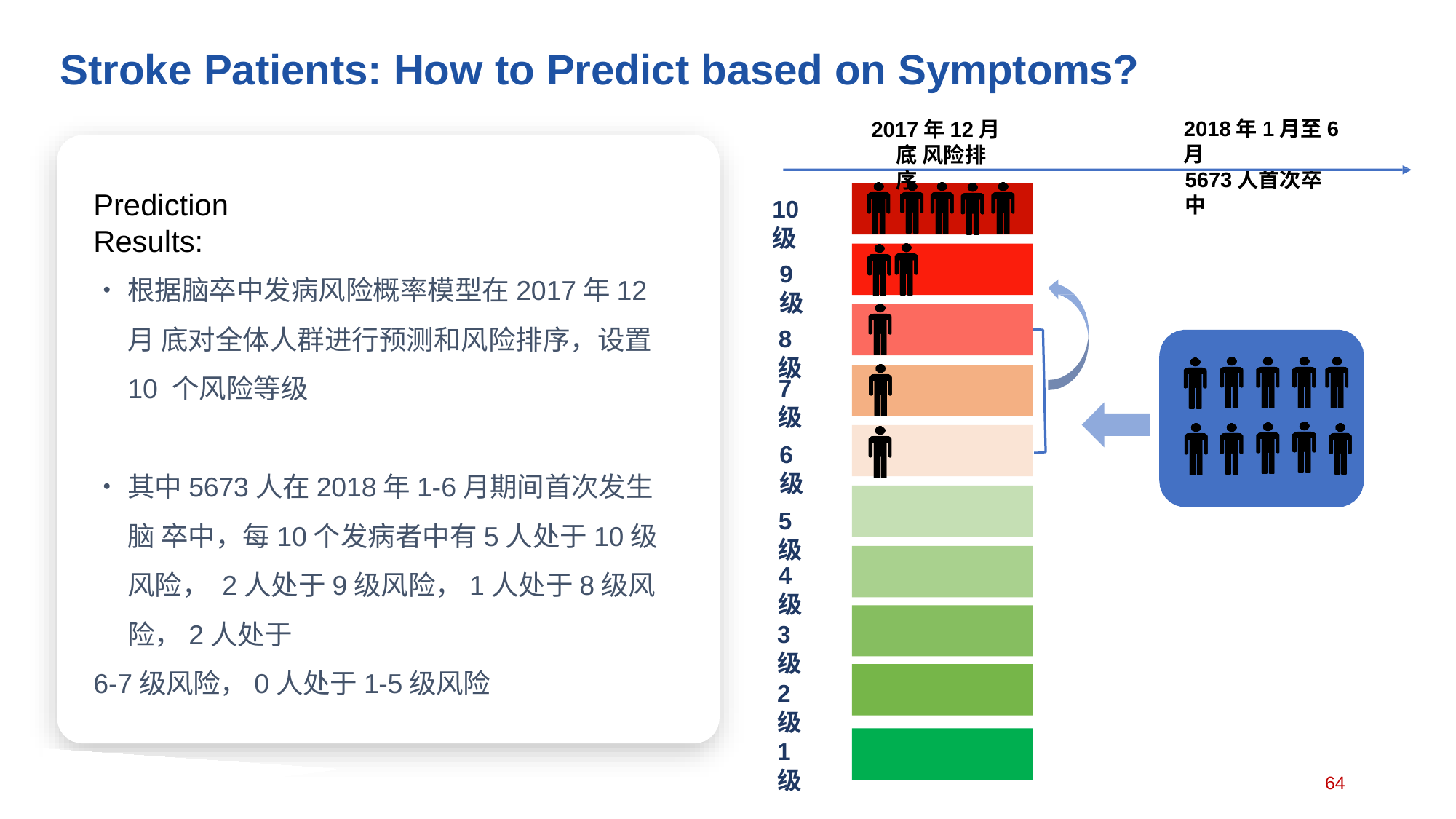

# Stroke Patients: How to Predict based on Symptoms?

2018年1月至6月
5673人首次卒中
2017年12月底 风险排序

Prediction Results:
10级

•	根据脑卒中发病风险概率模型在2017年12月 底对全体人群进行预测和风险排序，设置10 个风险等级
9级

8级

7级

6级
•	其中5673人在2018年1-6月期间首次发生脑 卒中，每10个发病者中有5人处于10级风险， 2人处于9级风险，1人处于8级风险，2人处于
6-7级风险，0人处于1-5级风险

5级

4级

3级

2级

1级
64